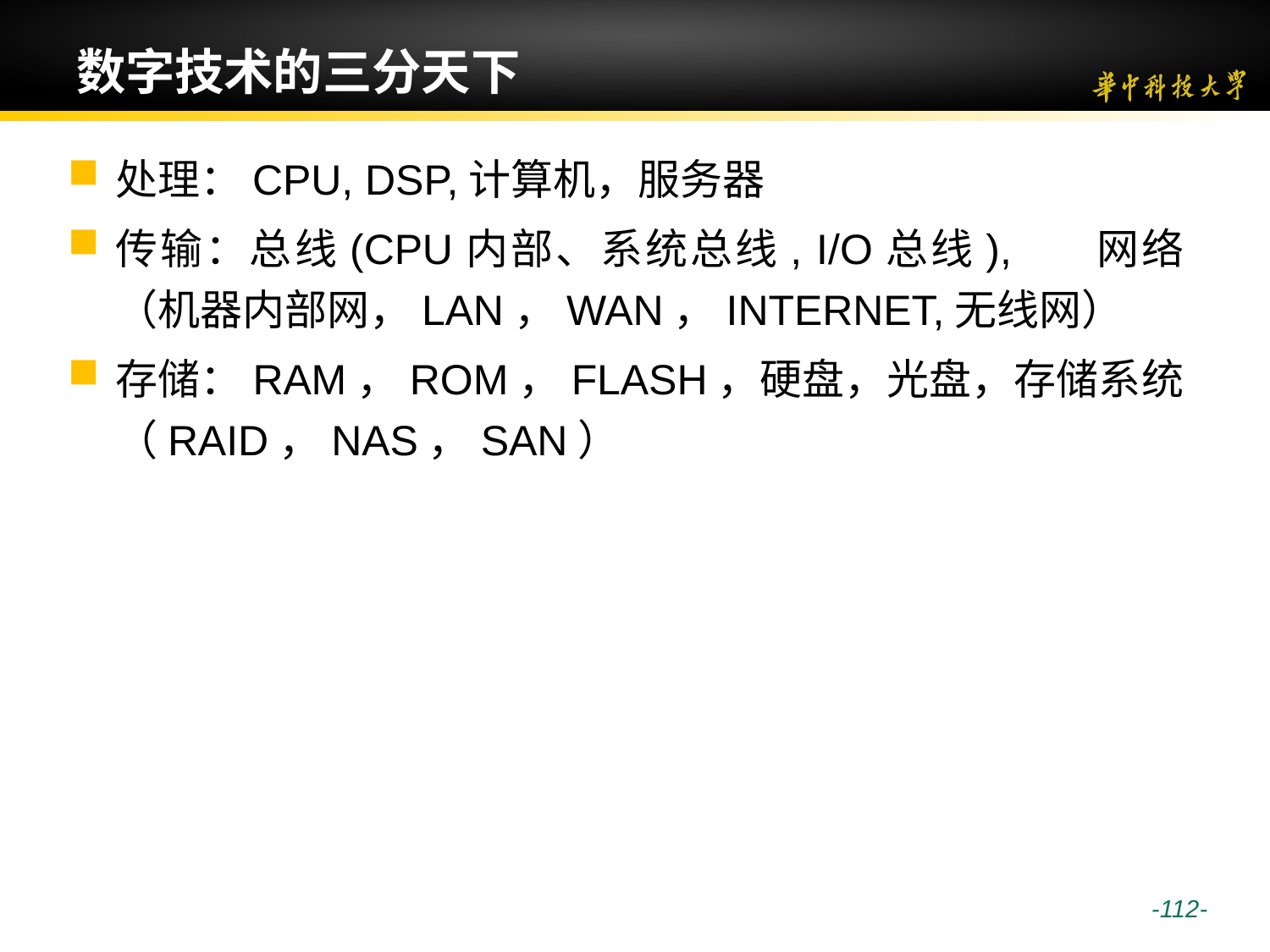

# 数字技术的三分天下
处理：CPU, DSP,计算机，服务器
传输：总线(CPU内部、系统总线, I/O总线),     网络（机器内部网，LAN，WAN，INTERNET,无线网）
存储：RAM，ROM，FLASH，硬盘，光盘，存储系统（RAID，NAS，SAN）
 -112-